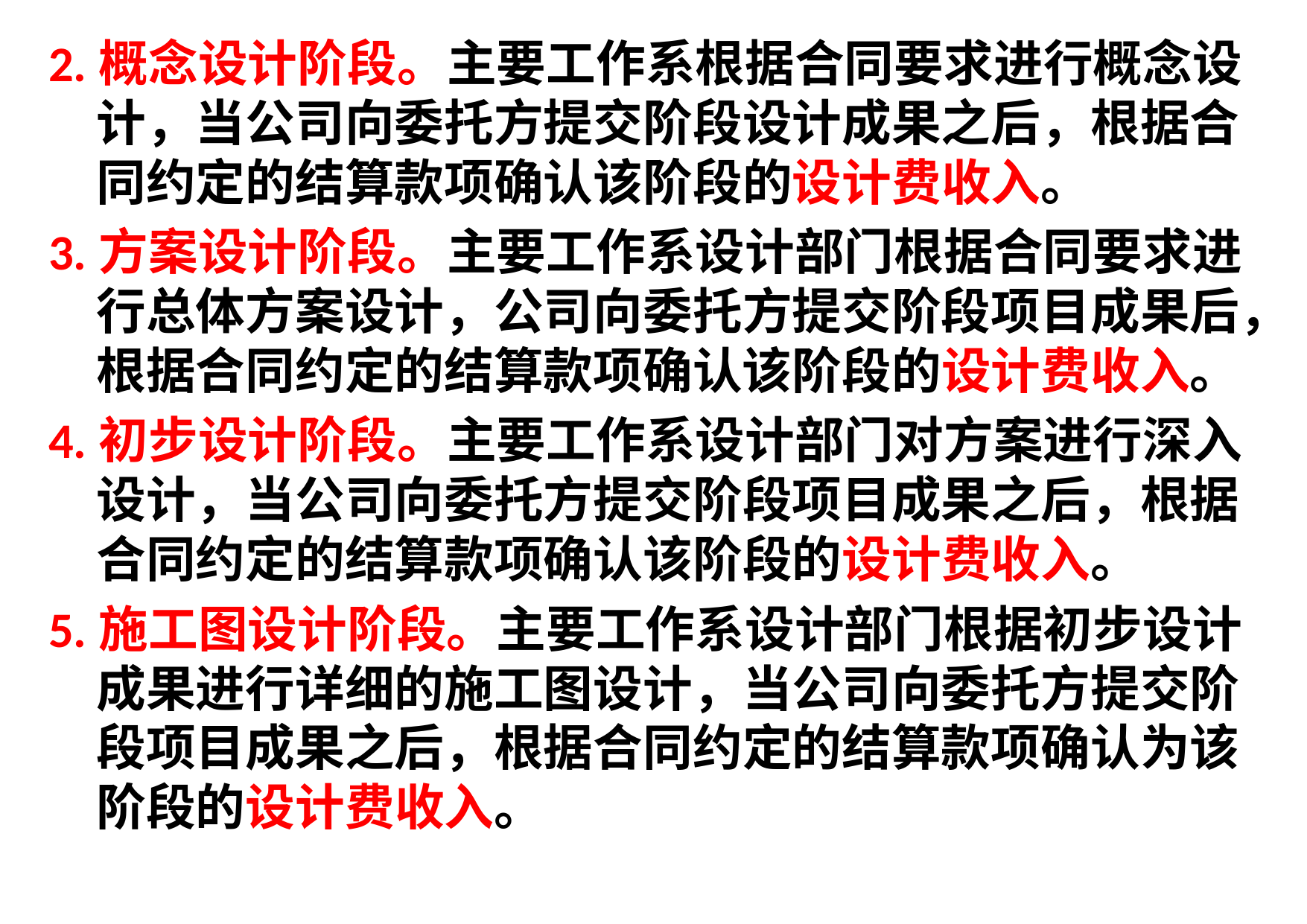

2.概念设计阶段。主要工作系根据合同要求进行概念设计，当公司向委托方提交阶段设计成果之后，根据合同约定的结算款项确认该阶段的设计费收入。
3.方案设计阶段。主要工作系设计部门根据合同要求进行总体方案设计，公司向委托方提交阶段项目成果后，根据合同约定的结算款项确认该阶段的设计费收入。
4.初步设计阶段。主要工作系设计部门对方案进行深入设计，当公司向委托方提交阶段项目成果之后，根据合同约定的结算款项确认该阶段的设计费收入。
5.施工图设计阶段。主要工作系设计部门根据初步设计成果进行详细的施工图设计，当公司向委托方提交阶段项目成果之后，根据合同约定的结算款项确认为该阶段的设计费收入。
102